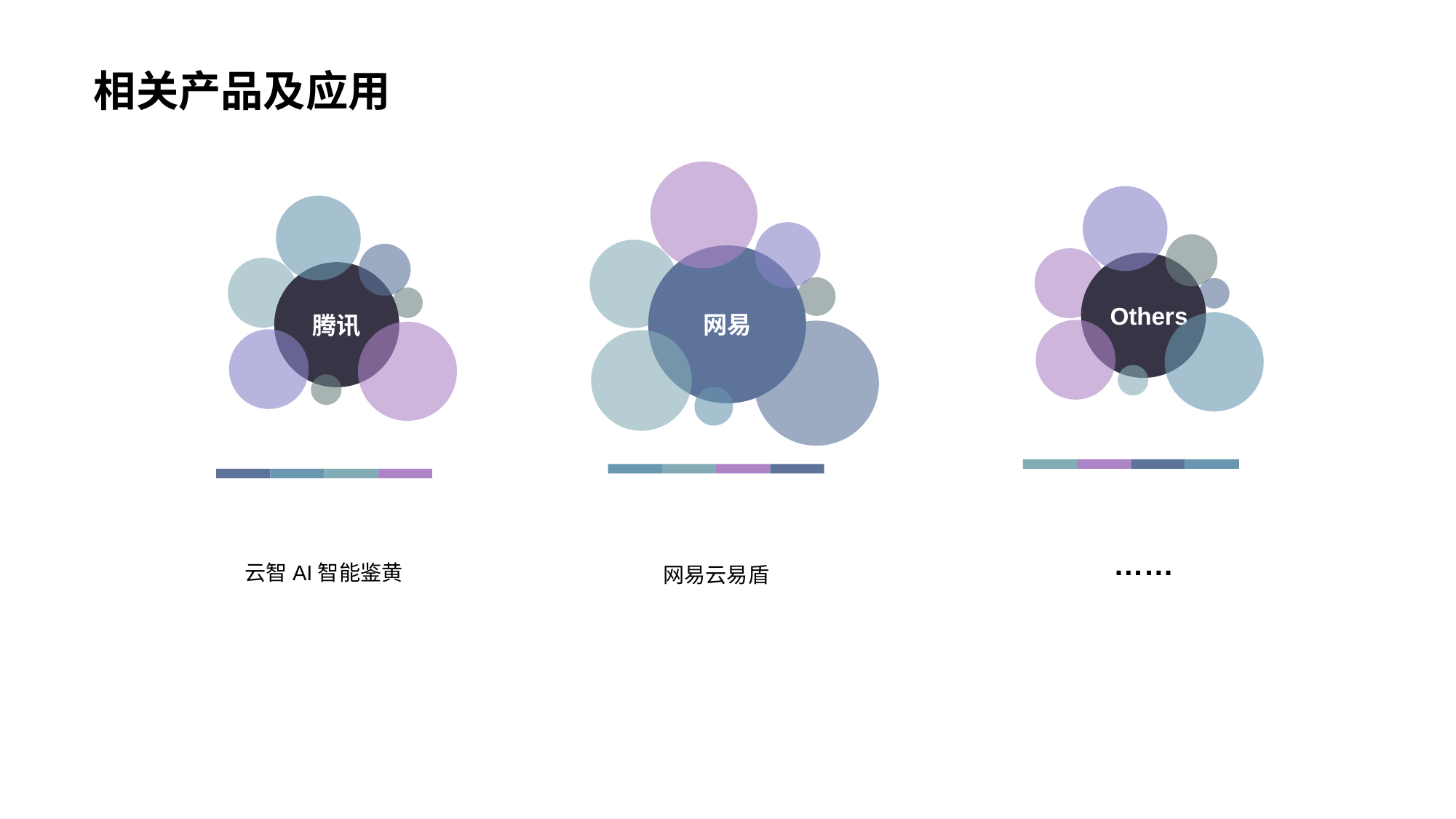

# 相关产品及应用

网易

Others

腾讯

……
云智AI智能鉴黄
网易云易盾